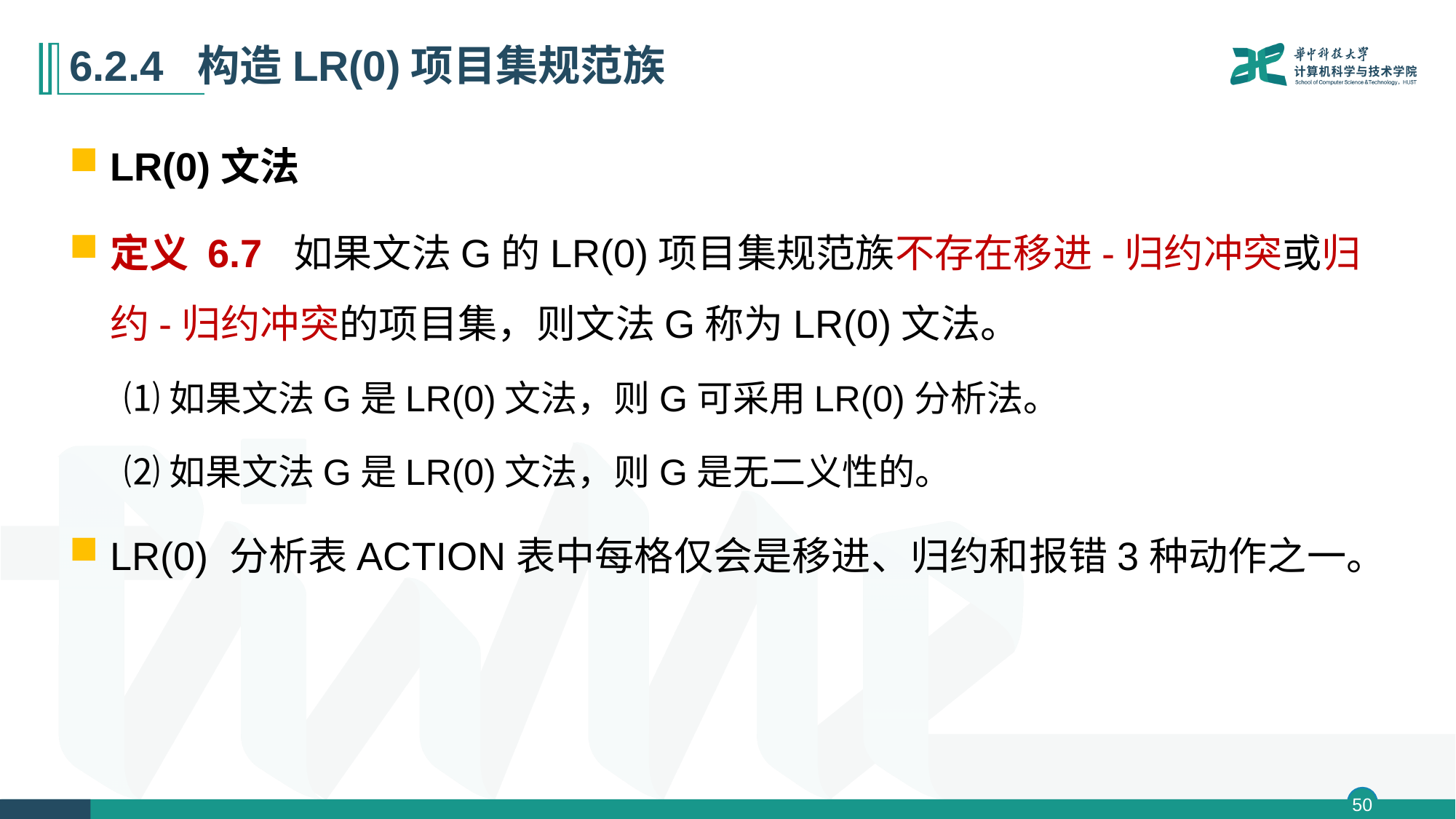

# 6.2.4  构造LR(0)项目集规范族
LR(0)文法
定义 6.7  如果文法G的LR(0)项目集规范族不存在移进-归约冲突或归约-归约冲突的项目集，则文法G称为LR(0)文法。
⑴如果文法G是LR(0)文法，则G可采用LR(0)分析法。
⑵如果文法G是LR(0)文法，则G是无二义性的。
LR(0) 分析表ACTION表中每格仅会是移进、归约和报错3种动作之一。